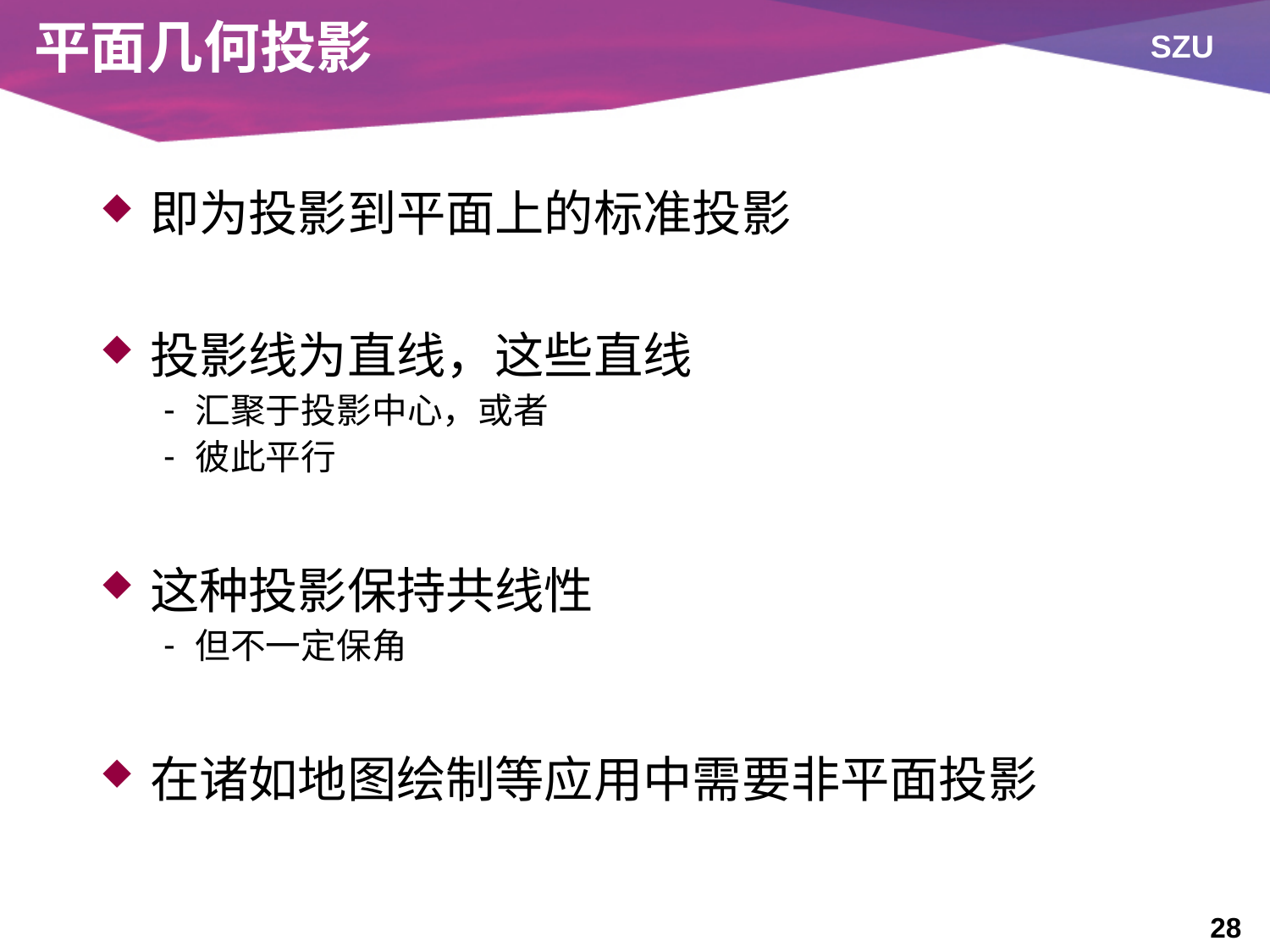

# 平面几何投影
即为投影到平面上的标准投影

投影线为直线，这些直线
汇聚于投影中心，或者
彼此平行

这种投影保持共线性
但不一定保角

在诸如地图绘制等应用中需要非平面投影

28